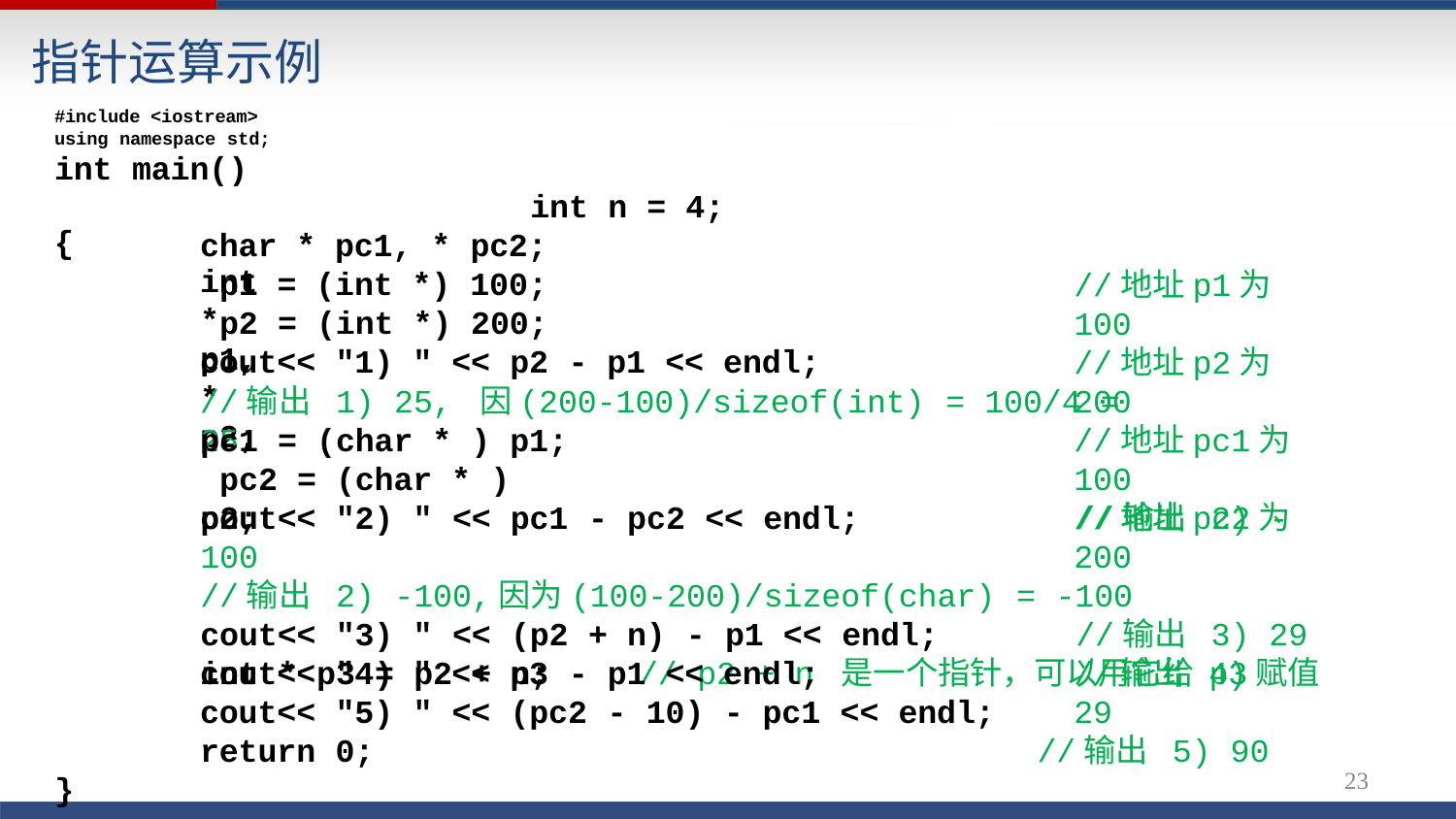

# 指针运算示例
#include <iostream>  using namespace std;
int main()	{
int * p1, * p2;
int n = 4;
char * pc1, * pc2;  p1 = (int *) 100;  p2 = (int *) 200;
//地址p1为100
//地址p2为200
cout<< "1) " << p2 - p1 << endl;
//输出 1) 25, 因(200-100)/sizeof(int) = 100/4 = 25
pc1 = (char * ) p1;  pc2 = (char * ) p2;
//地址pc1为100
//地址pc2为200
cout<< "2) " << pc1 - pc2 << endl;	//输出 2) -100
//输出 2) -100,因为(100-200)/sizeof(char) = -100
cout<< "3) " << (p2 + n) - p1 << endl;	//输出 3) 29
int * p3 = p2 + n;	// p2 + n 是一个指针，可以用它给	p3赋值
cout<< "4) " << p3 - p1 << endl;
cout<< "5) " << (pc2 - 10) - pc1 << endl;
return 0;
//输出 4) 29
//输出 5) 90
23
}